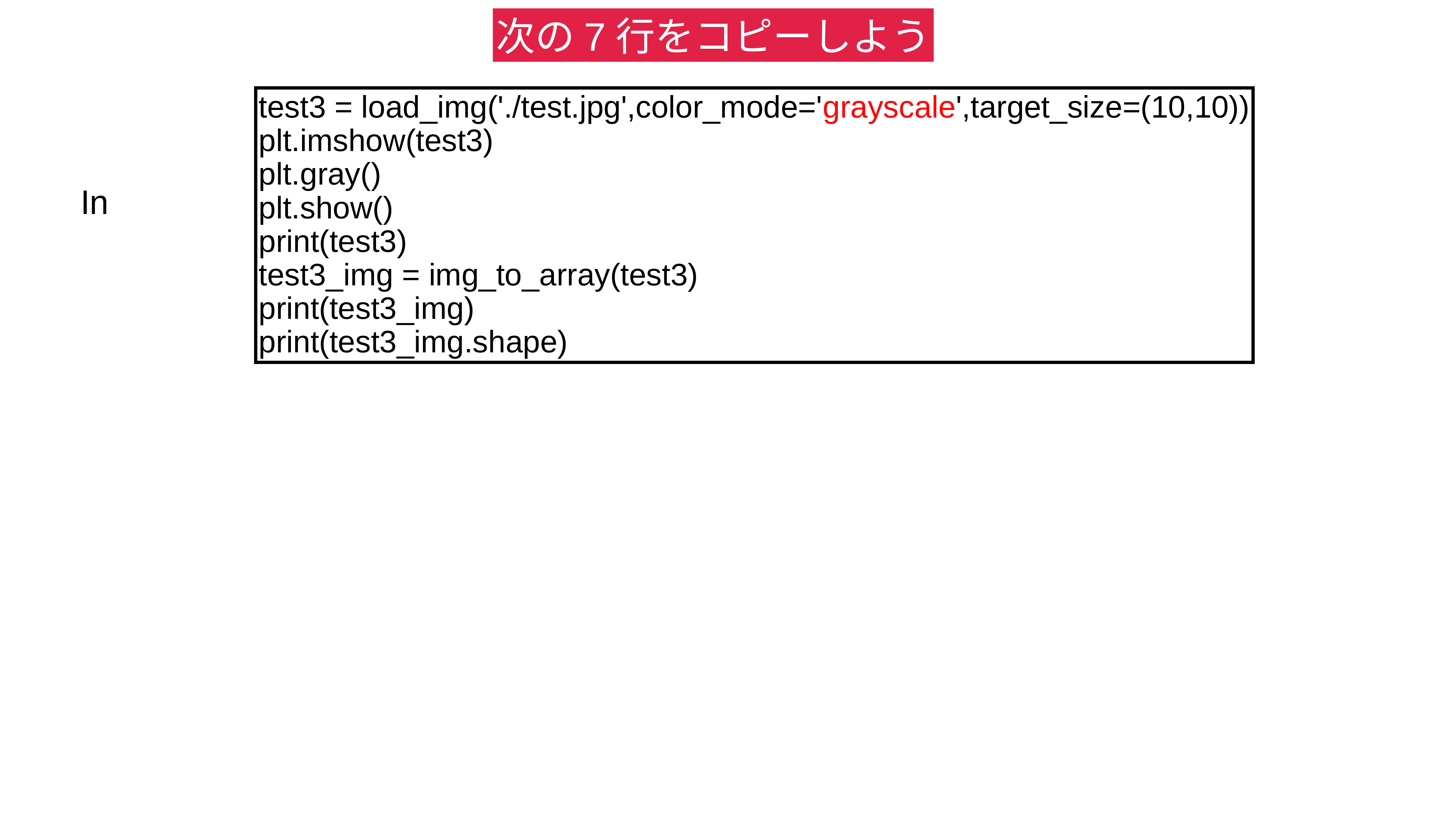

次の7行をコピーしよう
test3 = load_img('./test.jpg',color_mode='grayscale',target_size=(10,10))
plt.imshow(test3)
plt.gray()
plt.show()
print(test3)
test3_img = img_to_array(test3)
print(test3_img)
print(test3_img.shape)
In